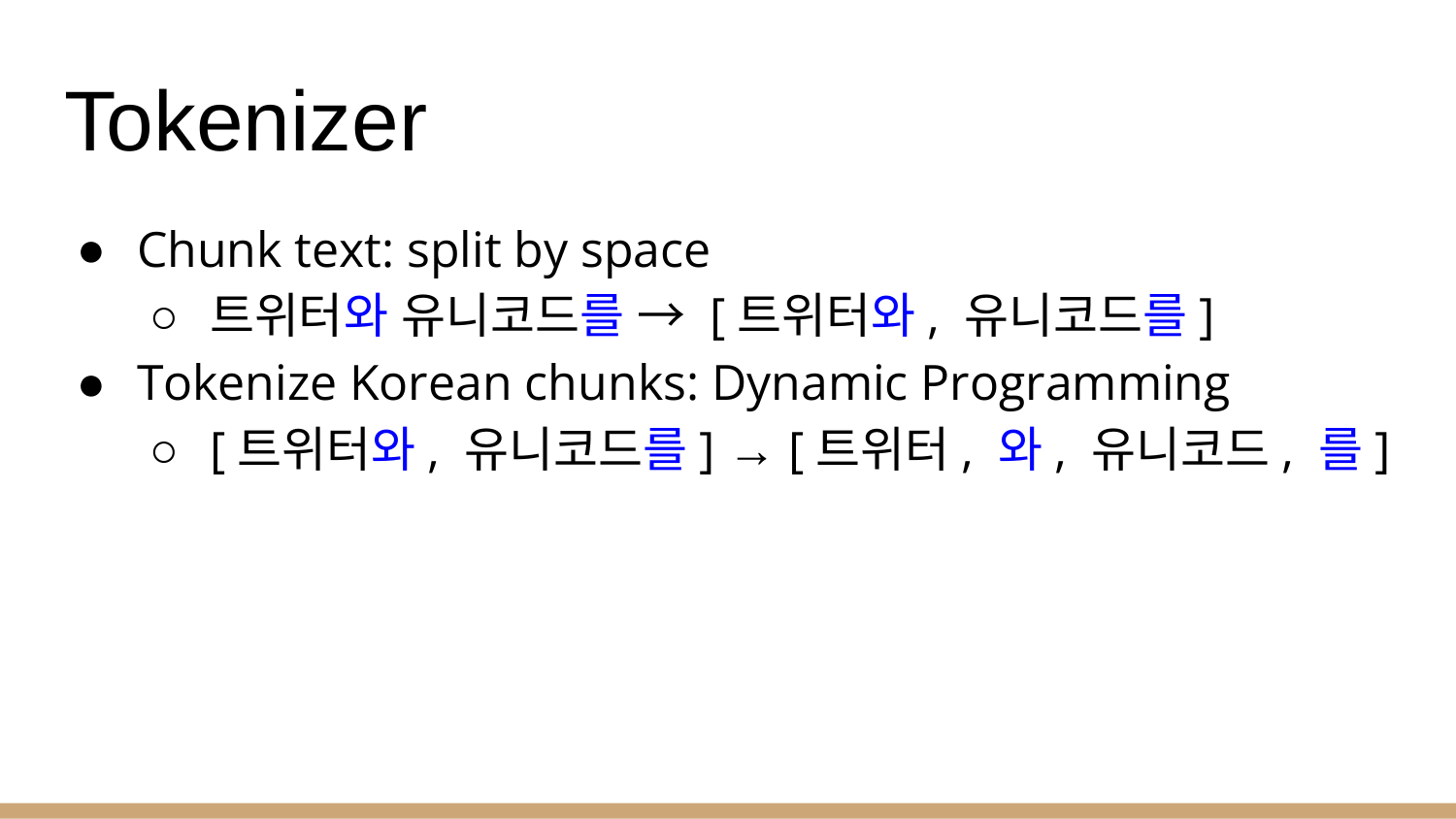

# Tokenizer
Chunk text: split by space
트위터와 유니코드를 → [트위터와, 유니코드를]
Tokenize Korean chunks: Dynamic Programming
[트위터와, 유니코드를] → [트위터, 와, 유니코드, 를]